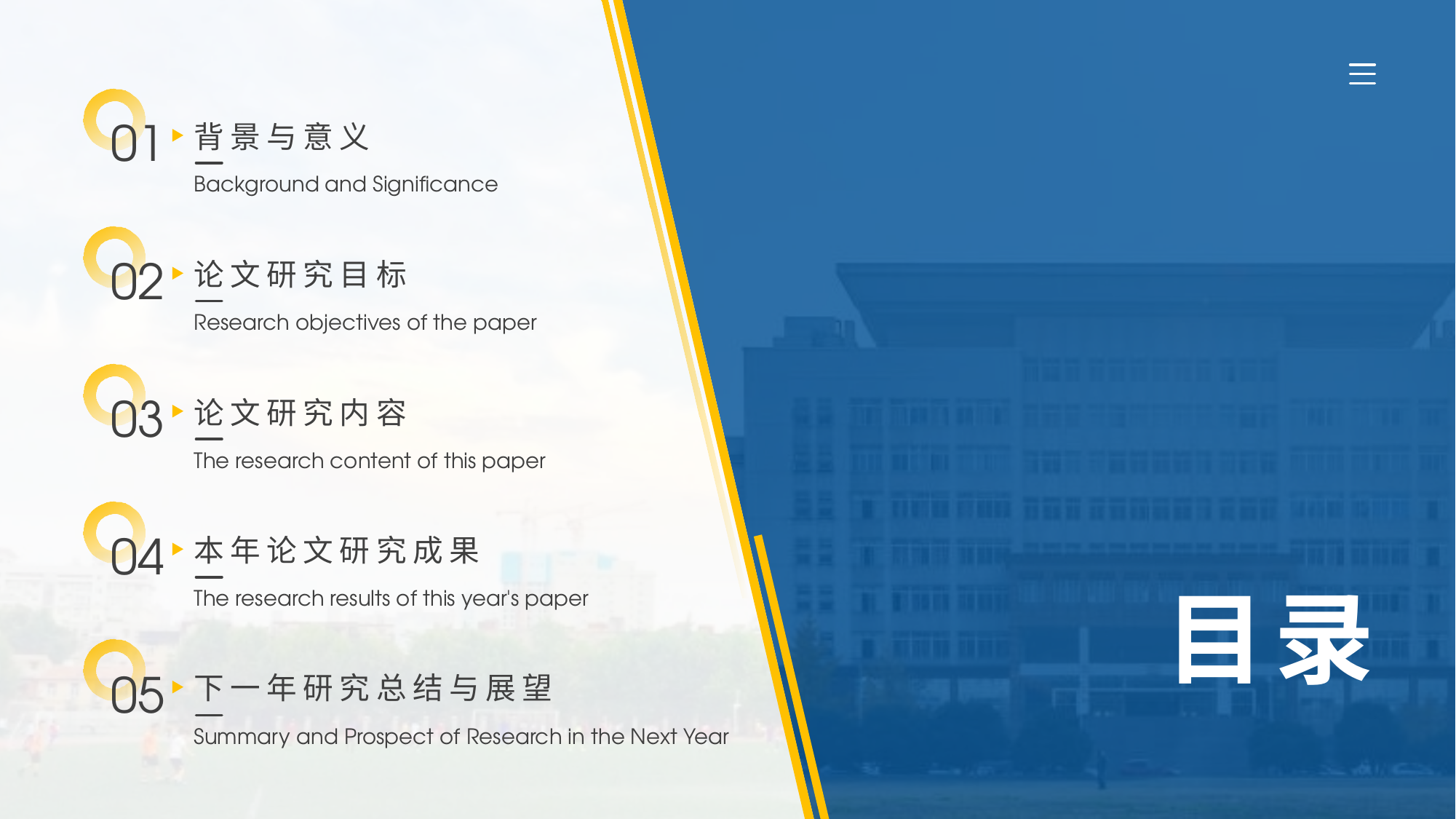

01
背景与意义

Background and Significance

02
论文研究目标

Research objectives of the paper

03
论文研究内容

The research content of this paper

04
本年论文研究成果

The research results of this year's paper

05
下一年研究总结与展望

Summary and Prospect of Research in the Next Year